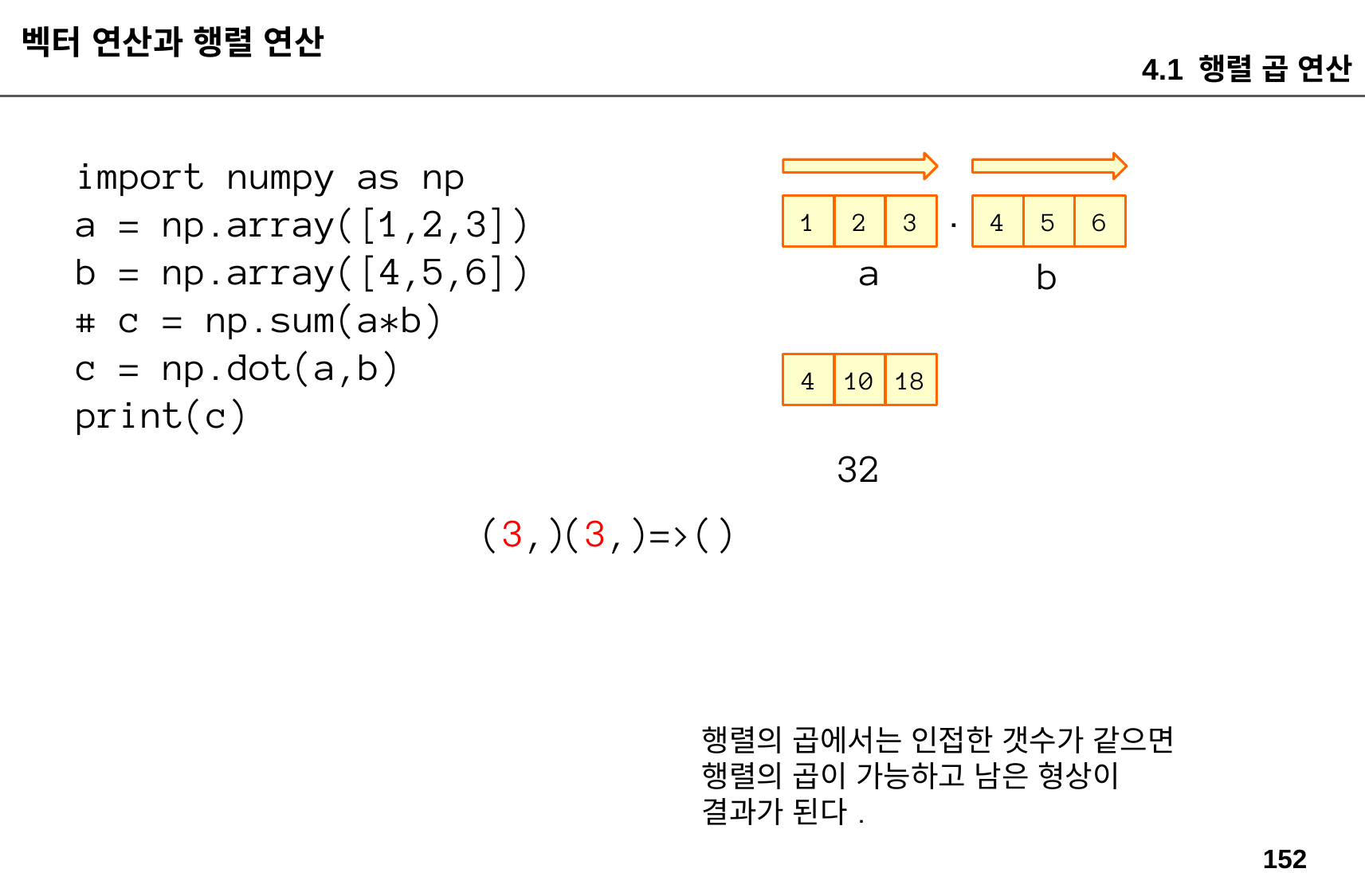

벡터 연산과 행렬 연산
4.1 행렬 곱 연산
import numpy as np
a = np.array([1,2,3])
b = np.array([4,5,6])
# c = np.sum(a*b)
c = np.dot(a,b)
print(c)

.
1
2
3
4
5
6
a
b
4
10
18
32
(3,)
(3,)=>()
행렬의 곱에서는 인접한 갯수가 같으면
행렬의 곱이 가능하고 남은 형상이
결과가 된다.